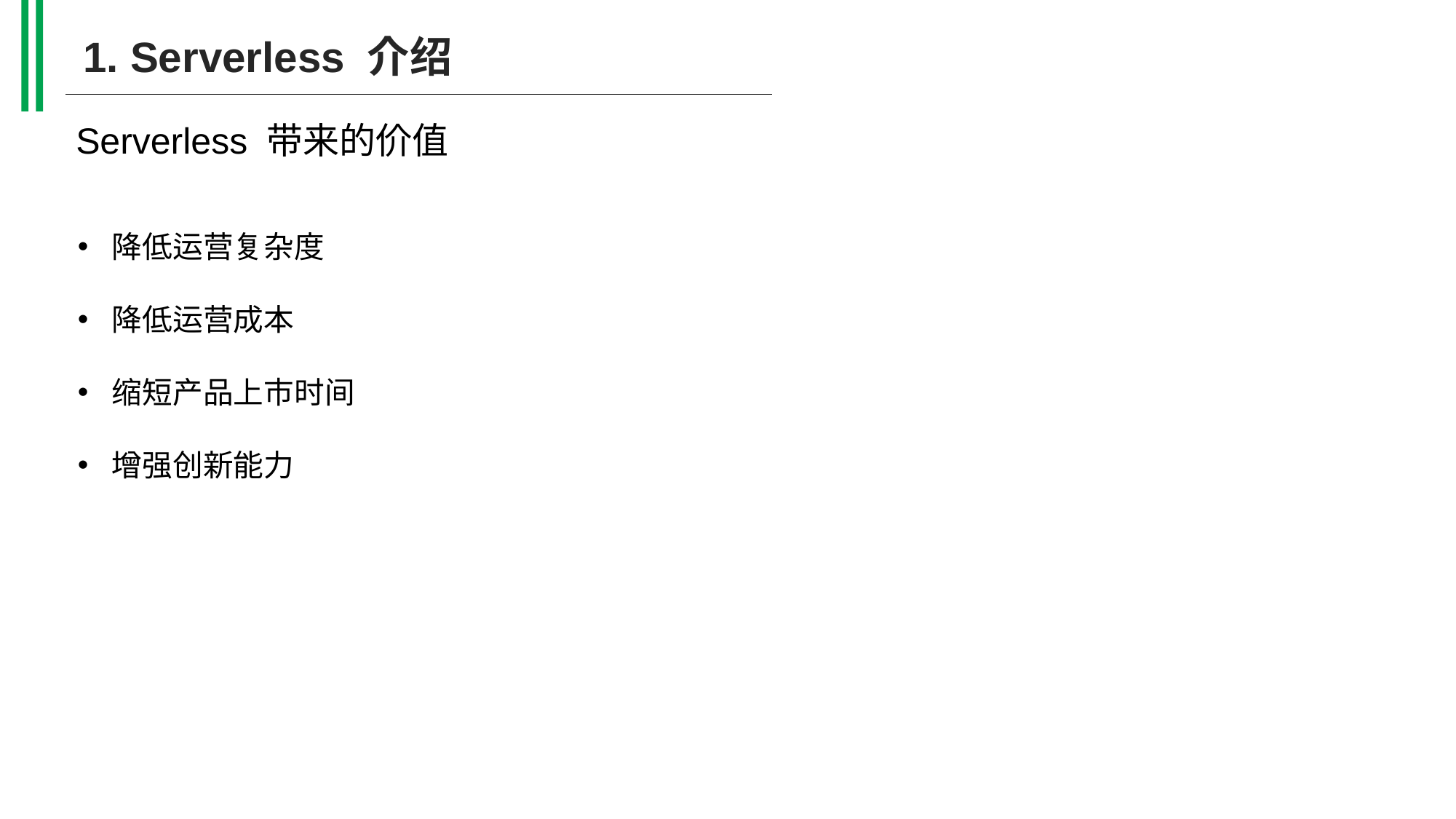

1. Serverless 介绍
Serverless 带来的价值
降低运营复杂度
降低运营成本
缩短产品上市时间
增强创新能力